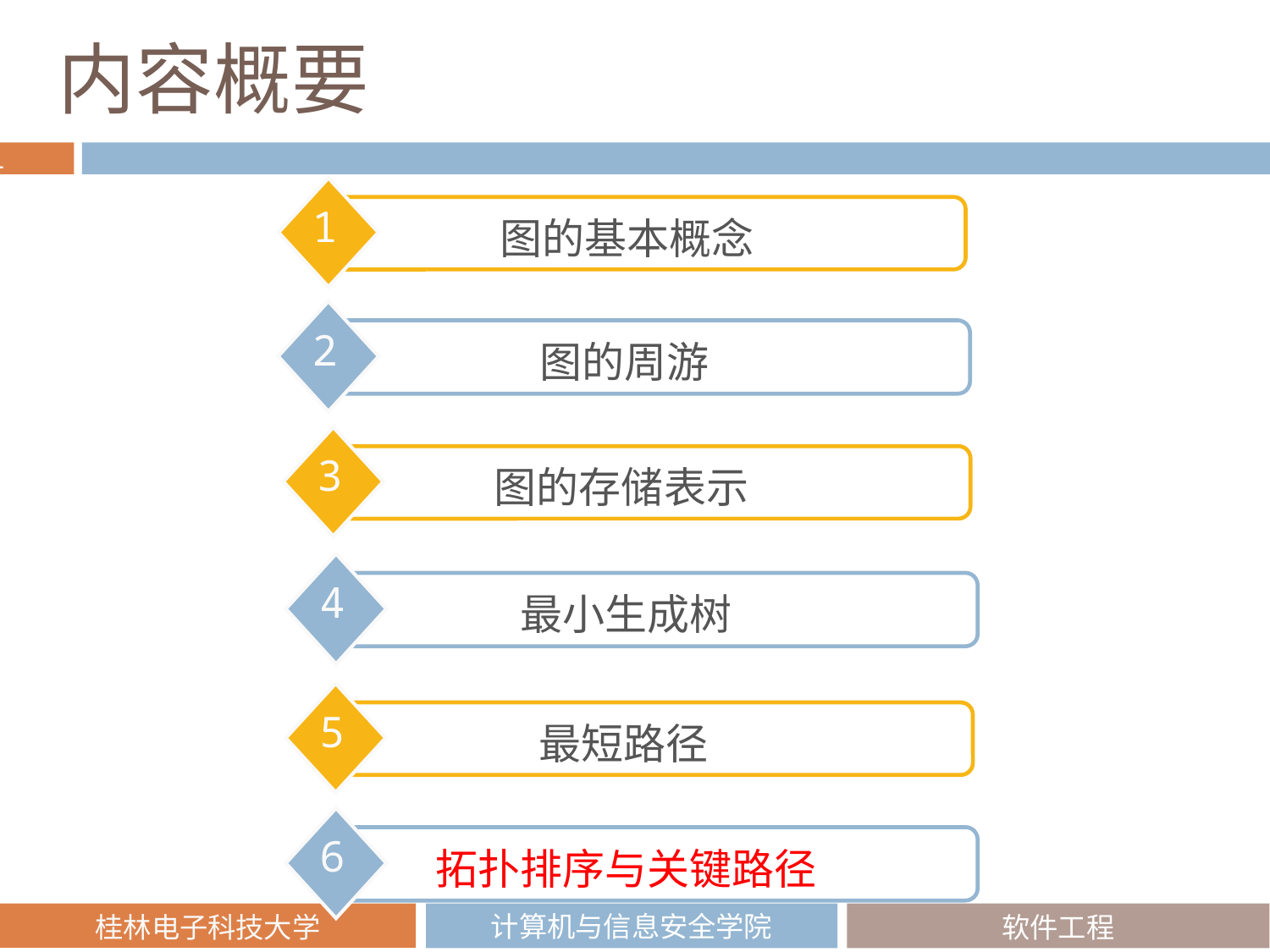

# 内容概要

1

 图的基本概念

2

图的周游

3

图的存储表示

4

最小生成树

5

最短路径

6

拓扑排序与关键路径